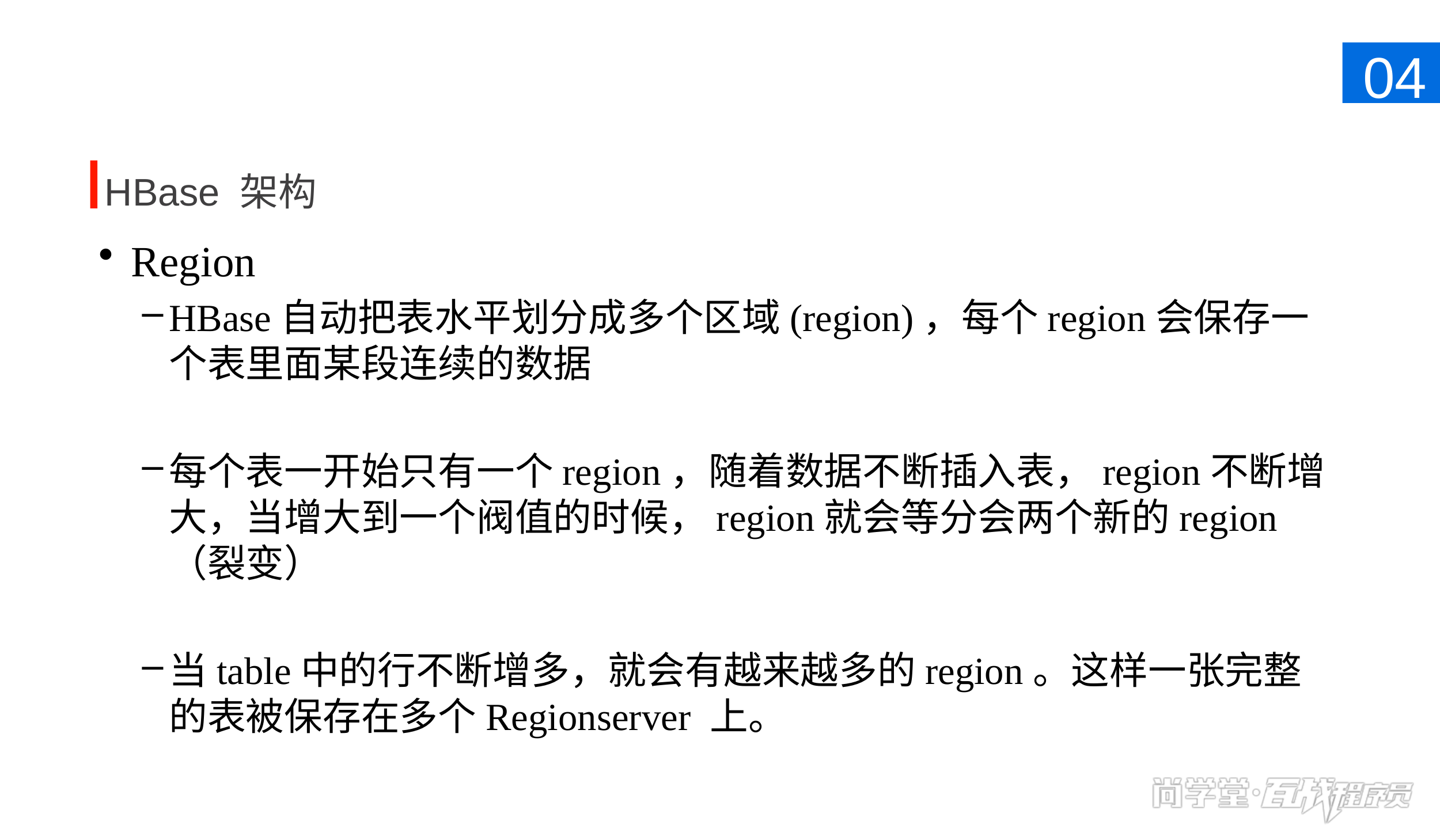

04

HBase 架构
Region
HBase自动把表水平划分成多个区域(region)，每个region会保存一个表里面某段连续的数据

每个表一开始只有一个region，随着数据不断插入表，region不断增大，当增大到一个阀值的时候，region就会等分会两个新的region（裂变）

当table中的行不断增多，就会有越来越多的region。这样一张完整的表被保存在多个Regionserver 上。
当需要对比数据时使用当前样式，此处文字段为对右侧数据的结论或相关描述。可以根据内容调整这部分的蓝色背景高度，但不要改变蓝色部分的位置。图片也可替换，但请保证高度不变，与右侧的柱状图间距协调。